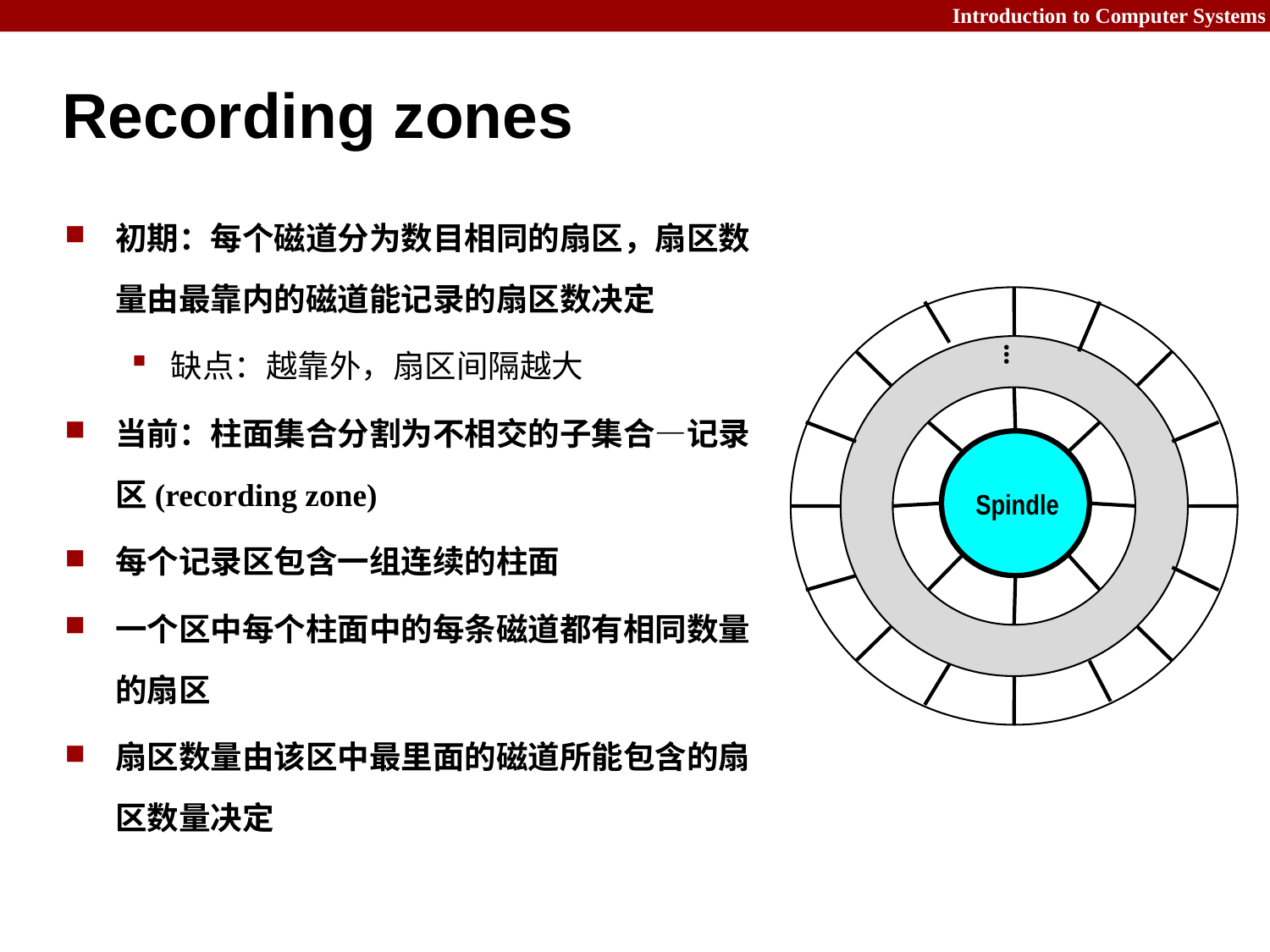

# Recording zones
初期：每个磁道分为数目相同的扇区，扇区数量由最靠内的磁道能记录的扇区数决定
缺点：越靠外，扇区间隔越大
当前：柱面集合分割为不相交的子集合—记录区(recording zone)
每个记录区包含一组连续的柱面
一个区中每个柱面中的每条磁道都有相同数量的扇区
扇区数量由该区中最里面的磁道所能包含的扇区数量决定

…

Spindle